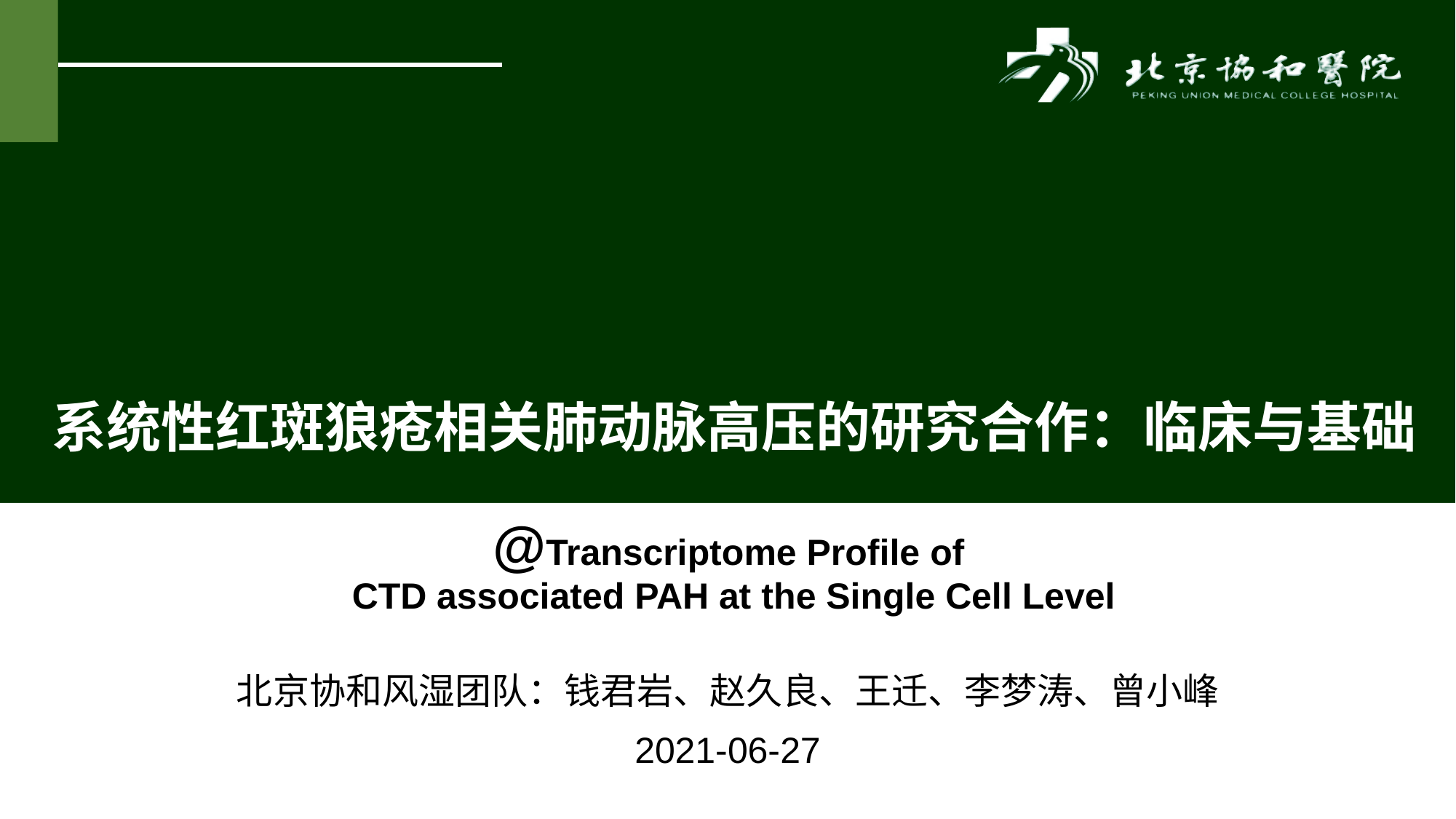

# 系统性红斑狼疮相关肺动脉高压的研究合作：临床与基础 @Transcriptome Profile of CTD associated PAH at the Single Cell Level
北京协和风湿团队：钱君岩、赵久良、王迁、李梦涛、曾小峰
2021-06-27